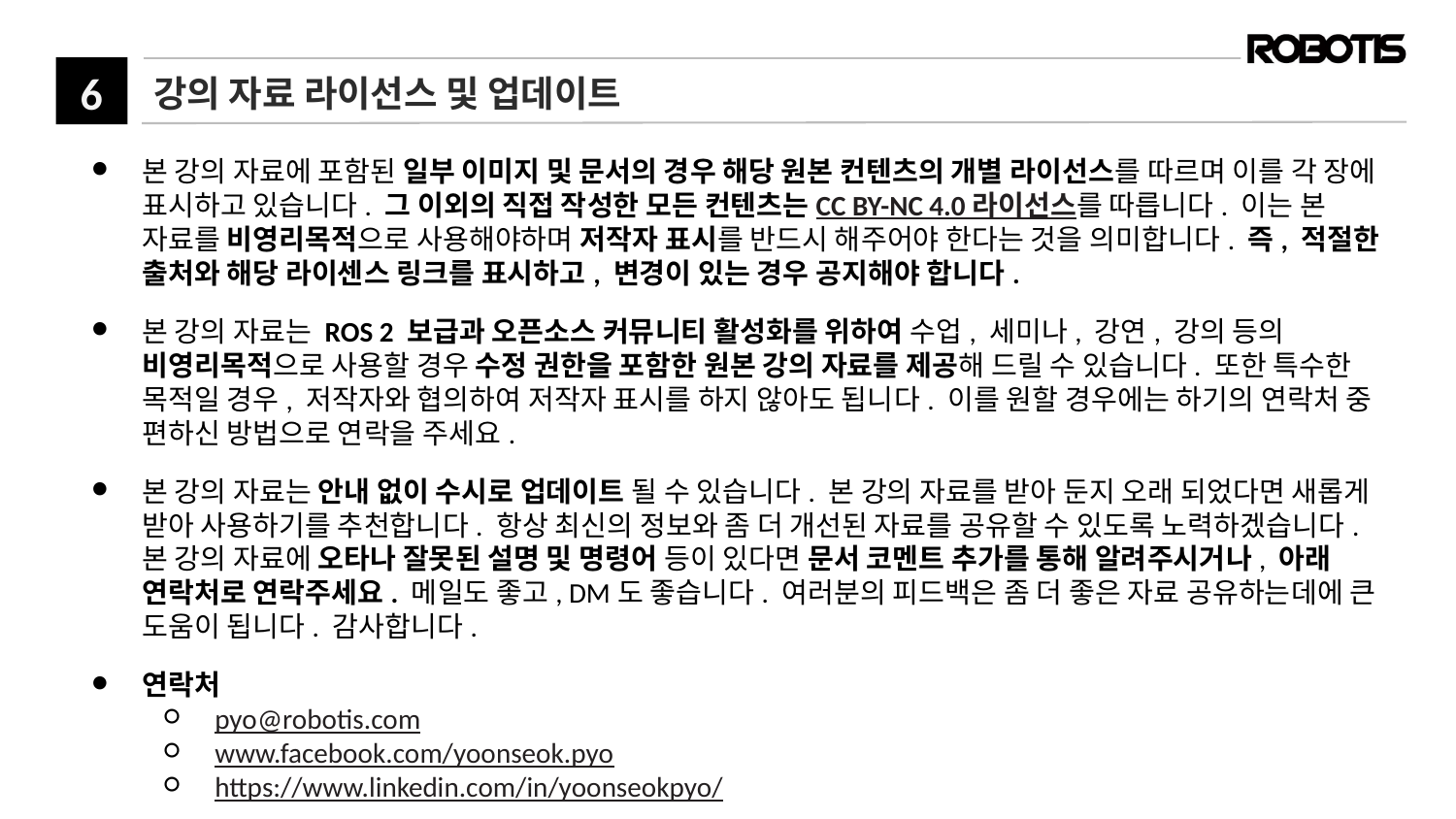

# 강의 자료 라이선스 및 업데이트
본 강의 자료에 포함된 일부 이미지 및 문서의 경우 해당 원본 컨텐츠의 개별 라이선스를 따르며 이를 각 장에 표시하고 있습니다. 그 이외의 직접 작성한 모든 컨텐츠는 CC BY-NC 4.0 라이선스를 따릅니다. 이는 본 자료를 비영리목적으로 사용해야하며 저작자 표시를 반드시 해주어야 한다는 것을 의미합니다. 즉, 적절한 출처와 해당 라이센스 링크를 표시하고, 변경이 있는 경우 공지해야 합니다.

본 강의 자료는 ROS 2 보급과 오픈소스 커뮤니티 활성화를 위하여 수업, 세미나, 강연, 강의 등의 비영리목적으로 사용할 경우 수정 권한을 포함한 원본 강의 자료를 제공해 드릴 수 있습니다. 또한 특수한 목적일 경우, 저작자와 협의하여 저작자 표시를 하지 않아도 됩니다. 이를 원할 경우에는 하기의 연락처 중 편하신 방법으로 연락을 주세요.

본 강의 자료는 안내 없이 수시로 업데이트 될 수 있습니다. 본 강의 자료를 받아 둔지 오래 되었다면 새롭게 받아 사용하기를 추천합니다. 항상 최신의 정보와 좀 더 개선된 자료를 공유할 수 있도록 노력하겠습니다. 본 강의 자료에 오타나 잘못된 설명 및 명령어 등이 있다면 문서 코멘트 추가를 통해 알려주시거나, 아래 연락처로 연락주세요. 메일도 좋고, DM도 좋습니다. 여러분의 피드백은 좀 더 좋은 자료 공유하는데에 큰 도움이 됩니다. 감사합니다.

연락처
pyo@robotis.com
www.facebook.com/yoonseok.pyo
https://www.linkedin.com/in/yoonseokpyo/